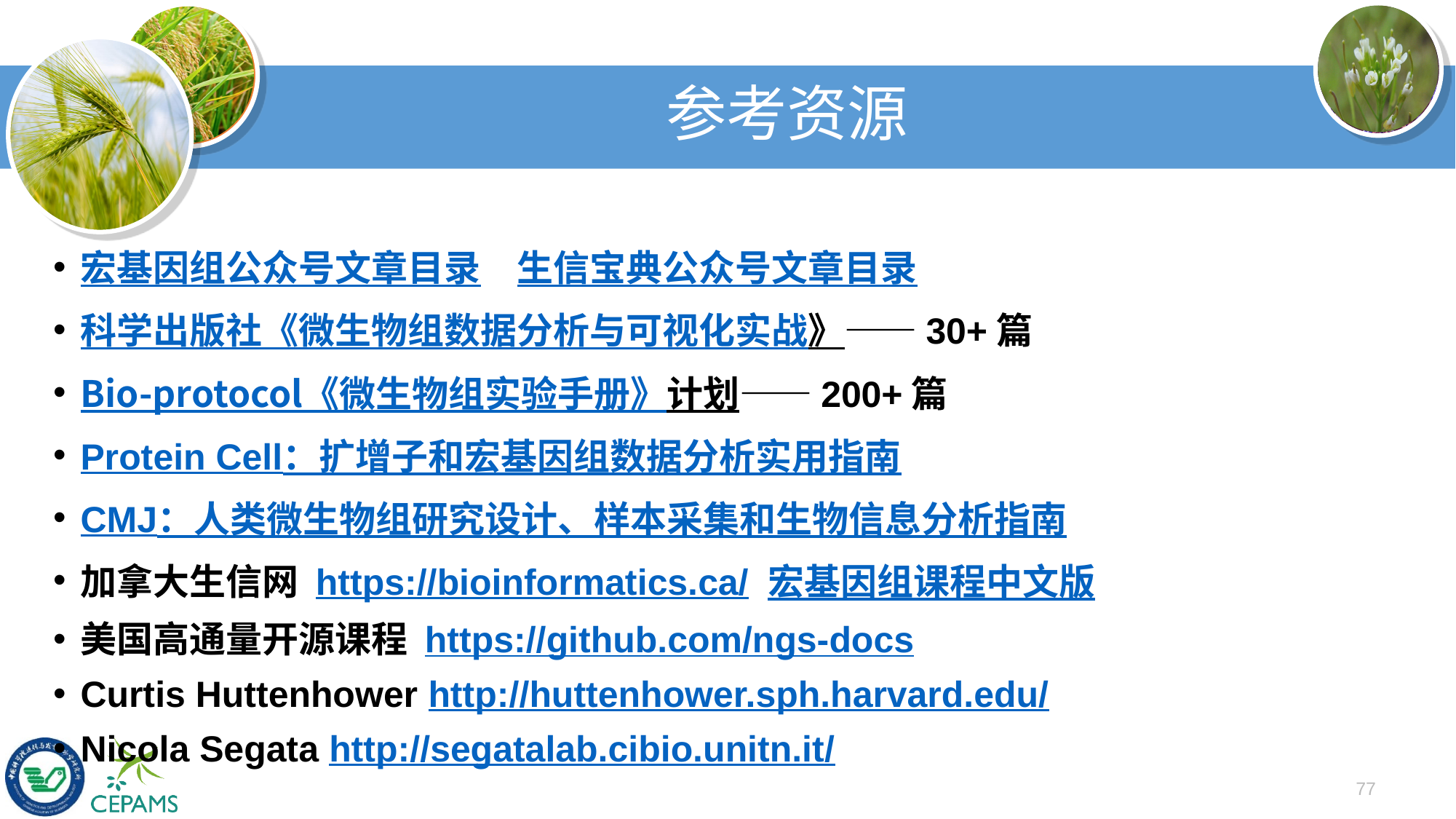

# 参考资源
宏基因组公众号文章目录	生信宝典公众号文章目录
科学出版社《微生物组数据分析与可视化实战》——30+篇
Bio-protocol《微生物组实验手册》计划——200+篇
Protein Cell：扩增子和宏基因组数据分析实用指南
CMJ：人类微生物组研究设计、样本采集和生物信息分析指南
加拿大生信网 https://bioinformatics.ca/ 宏基因组课程中文版
美国高通量开源课程 https://github.com/ngs-docs
Curtis Huttenhower http://huttenhower.sph.harvard.edu/
Nicola Segata http://segatalab.cibio.unitn.it/
77